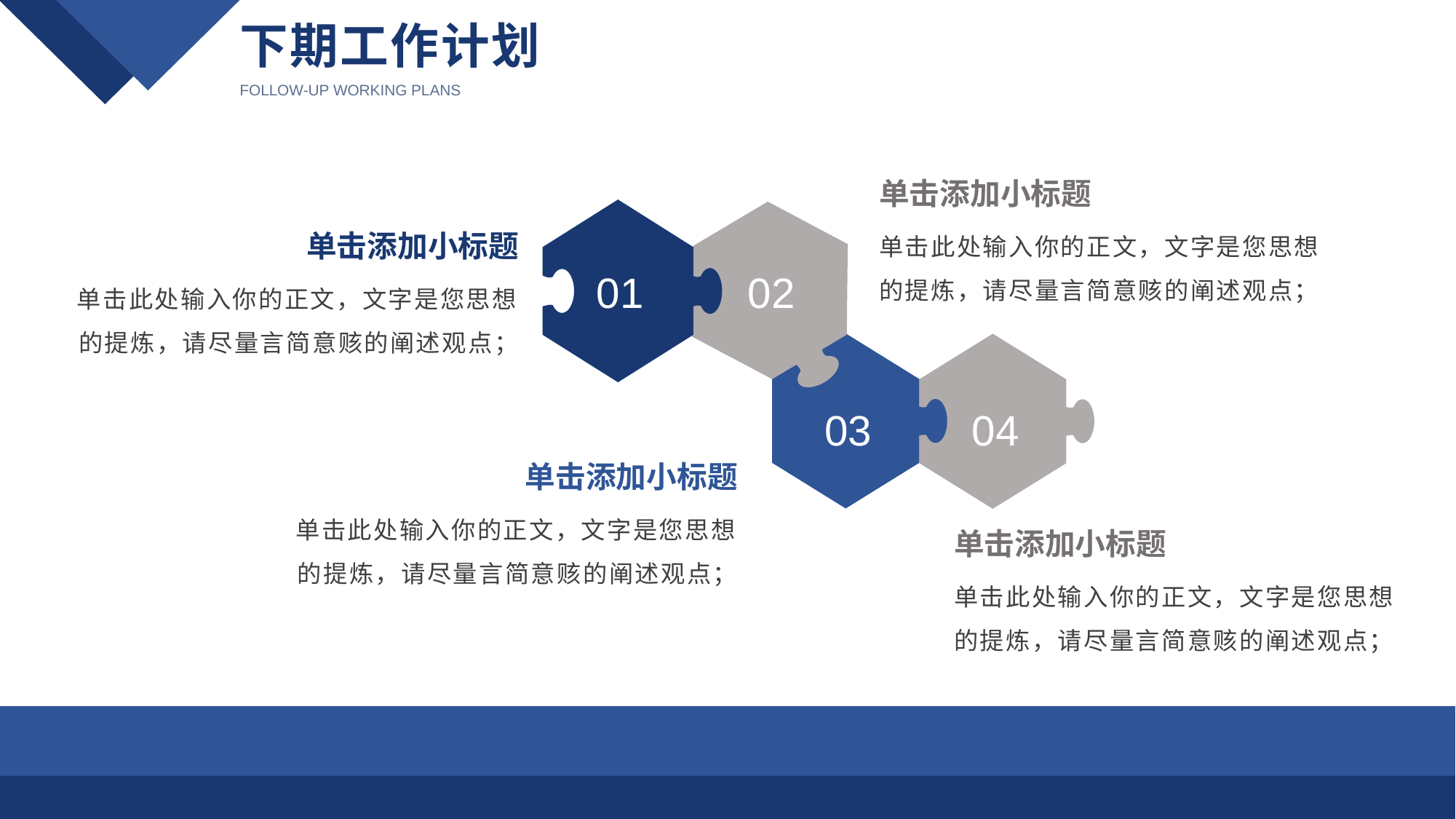

下期工作计划
follow-up working plans
单击添加小标题

01
02

03
04
单击此处输入你的正文，文字是您思想的提炼，请尽量言简意赅的阐述观点；
单击添加小标题
单击此处输入你的正文，文字是您思想的提炼，请尽量言简意赅的阐述观点；
单击添加小标题
单击此处输入你的正文，文字是您思想的提炼，请尽量言简意赅的阐述观点；
单击添加小标题
单击此处输入你的正文，文字是您思想的提炼，请尽量言简意赅的阐述观点；